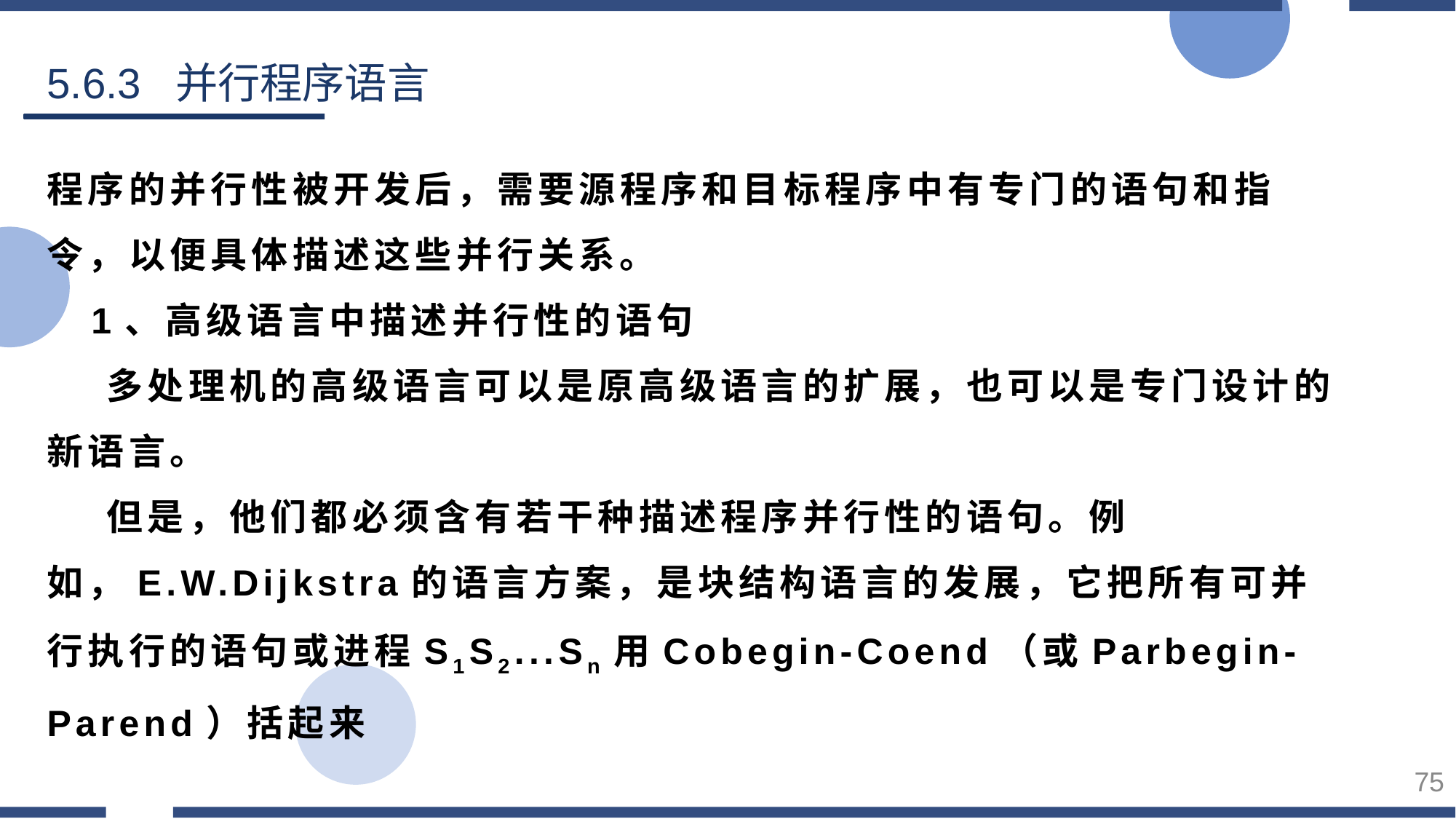

5.6.3  并行程序语言
程序的并行性被开发后，需要源程序和目标程序中有专门的语句和指令，以便具体描述这些并行关系。
   1、高级语言中描述并行性的语句
    多处理机的高级语言可以是原高级语言的扩展，也可以是专门设计的新语言。
    但是，他们都必须含有若干种描述程序并行性的语句。例如，E.W.Dijkstra的语言方案，是块结构语言的发展，它把所有可并行执行的语句或进程S1S2...Sn用Cobegin-Coend（或Parbegin-Parend）括起来

75